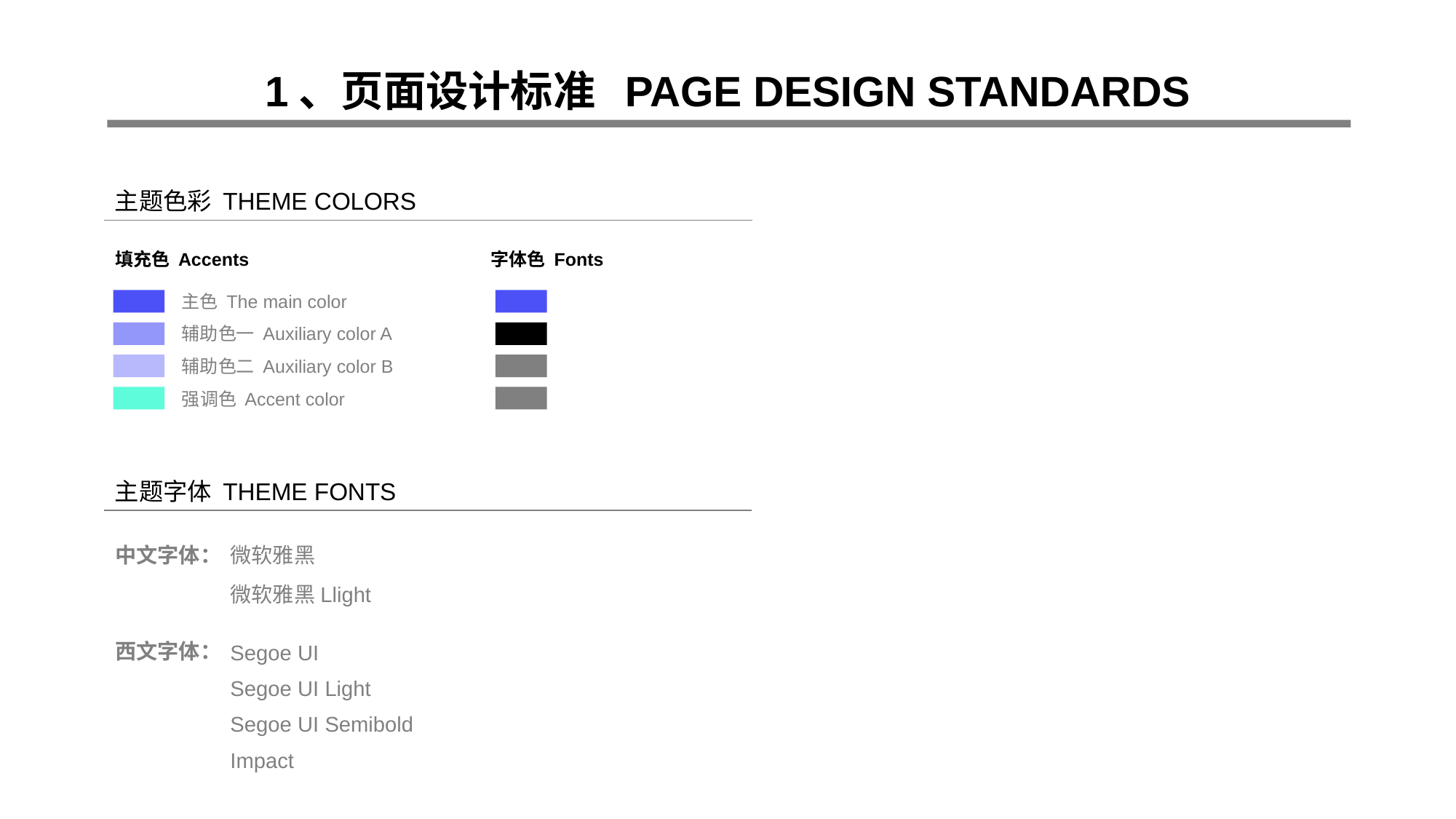

1、页面设计标准  PAGE DESIGN STANDARDS

主题色彩 THEME COLORS
填充色 Accents
字体色 Fonts
主色 The main color

辅助色一 Auxiliary color A

辅助色二 Auxiliary color B

强调色 Accent color

主题字体 THEME FONTS
中文字体：
微软雅黑
微软雅黑Llight
西文字体：
Segoe UI
Segoe UI Light
Segoe UI Semibold
Impact